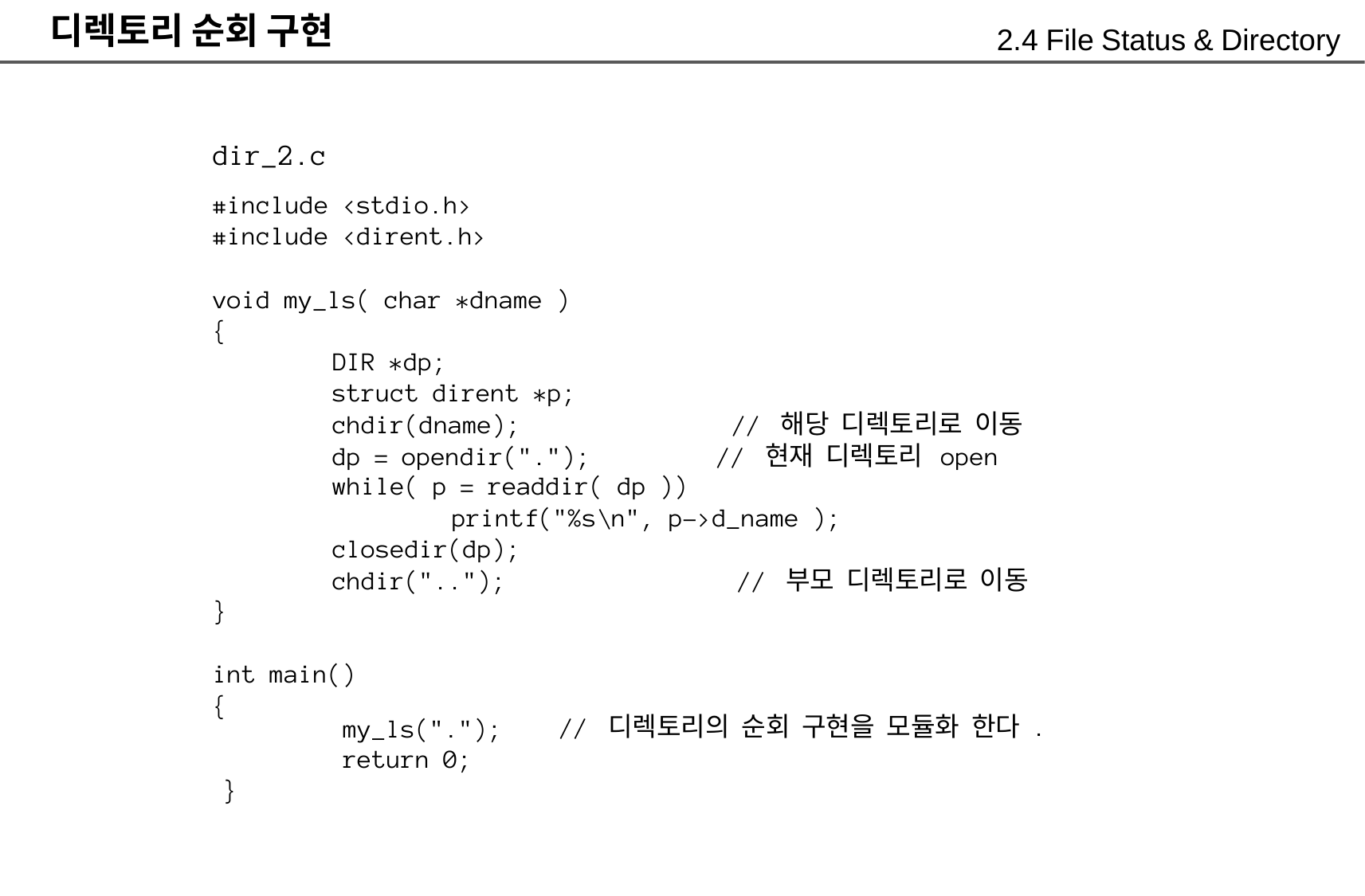

디렉토리 순회 구현
2.4 File Status & Directory

dir_2.c

#include  <stdio.h>
#include  <dirent.h>

void  my_ls(  char  *dname  )
{
	DIR  *dp;
	struct  dirent  *p;
	chdir(dname);                                //  해당  디렉토리로  이동
	dp  =  opendir(".");                   //  현재  디렉토리  open
	while(  p  =  readdir(  dp  ))
		printf("%s\n",  p->d_name  );
	closedir(dp);
	chdir("..");                                   //  부모  디렉토리로  이동
}

int  main()
{

//  디렉토리의  순회  구현을  모듈화  한다 .
my_ls(".");
return  0;
}